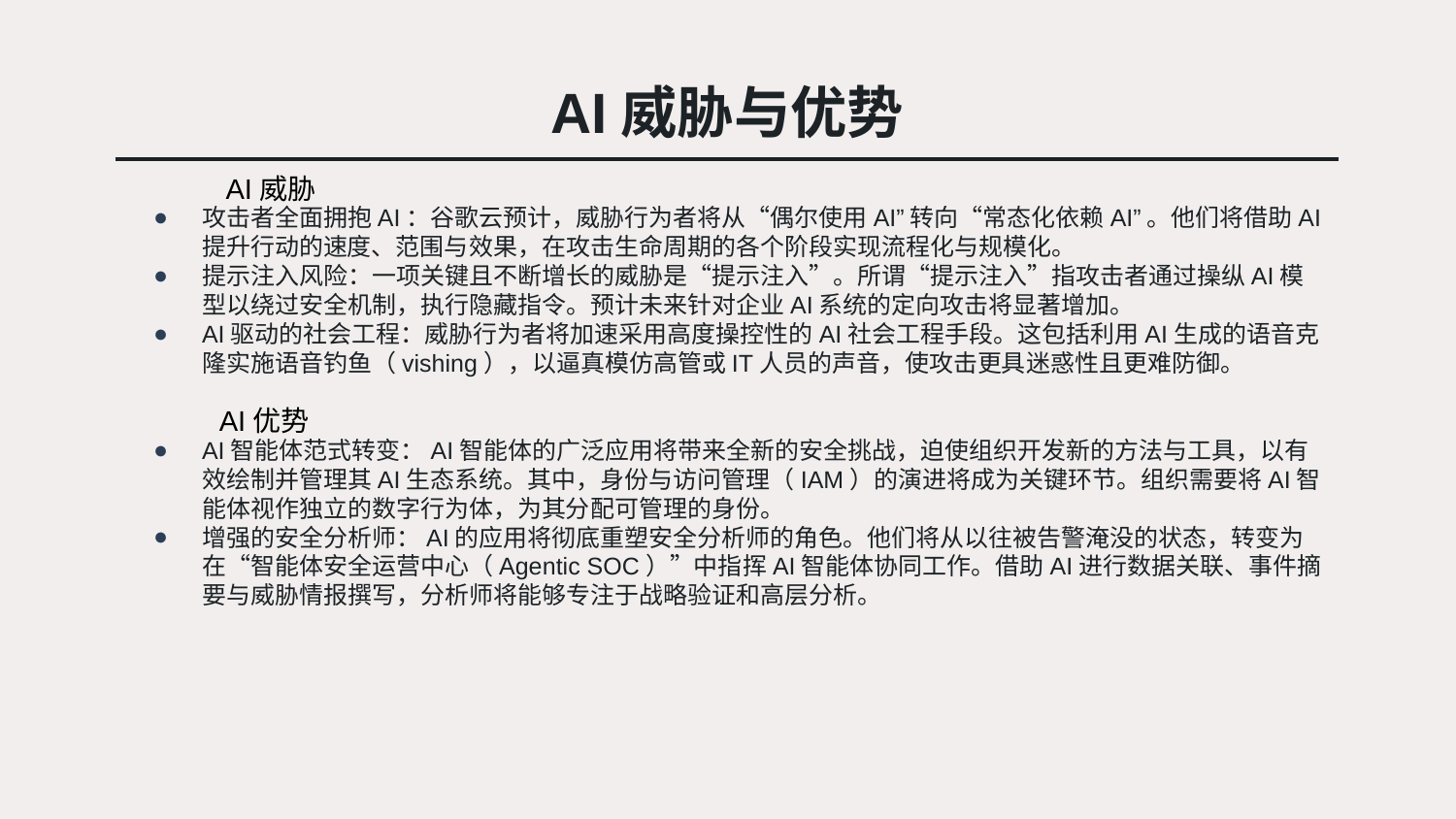

# AI威胁与优势
AI威胁
攻击者全面拥抱AI：谷歌云预计，威胁行为者将从“偶尔使用AI”转向“常态化依赖AI”。他们将借助AI提升行动的速度、范围与效果，在攻击生命周期的各个阶段实现流程化与规模化。
提示注入风险：一项关键且不断增长的威胁是“提示注入”。所谓“提示注入”指攻击者通过操纵AI模型以绕过安全机制，执行隐藏指令。预计未来针对企业AI系统的定向攻击将显著增加。
AI驱动的社会工程：威胁行为者将加速采用高度操控性的AI社会工程手段。这包括利用AI生成的语音克隆实施语音钓鱼（vishing），以逼真模仿高管或IT人员的声音，使攻击更具迷惑性且更难防御。

AI智能体范式转变：AI智能体的广泛应用将带来全新的安全挑战，迫使组织开发新的方法与工具，以有效绘制并管理其AI生态系统。其中，身份与访问管理（IAM）的演进将成为关键环节。组织需要将AI智能体视作独立的数字行为体，为其分配可管理的身份。
增强的安全分析师：AI的应用将彻底重塑安全分析师的角色。他们将从以往被告警淹没的状态，转变为在“智能体安全运营中心（Agentic SOC）”中指挥AI智能体协同工作。借助AI进行数据关联、事件摘要与威胁情报撰写，分析师将能够专注于战略验证和高层分析。
AI优势